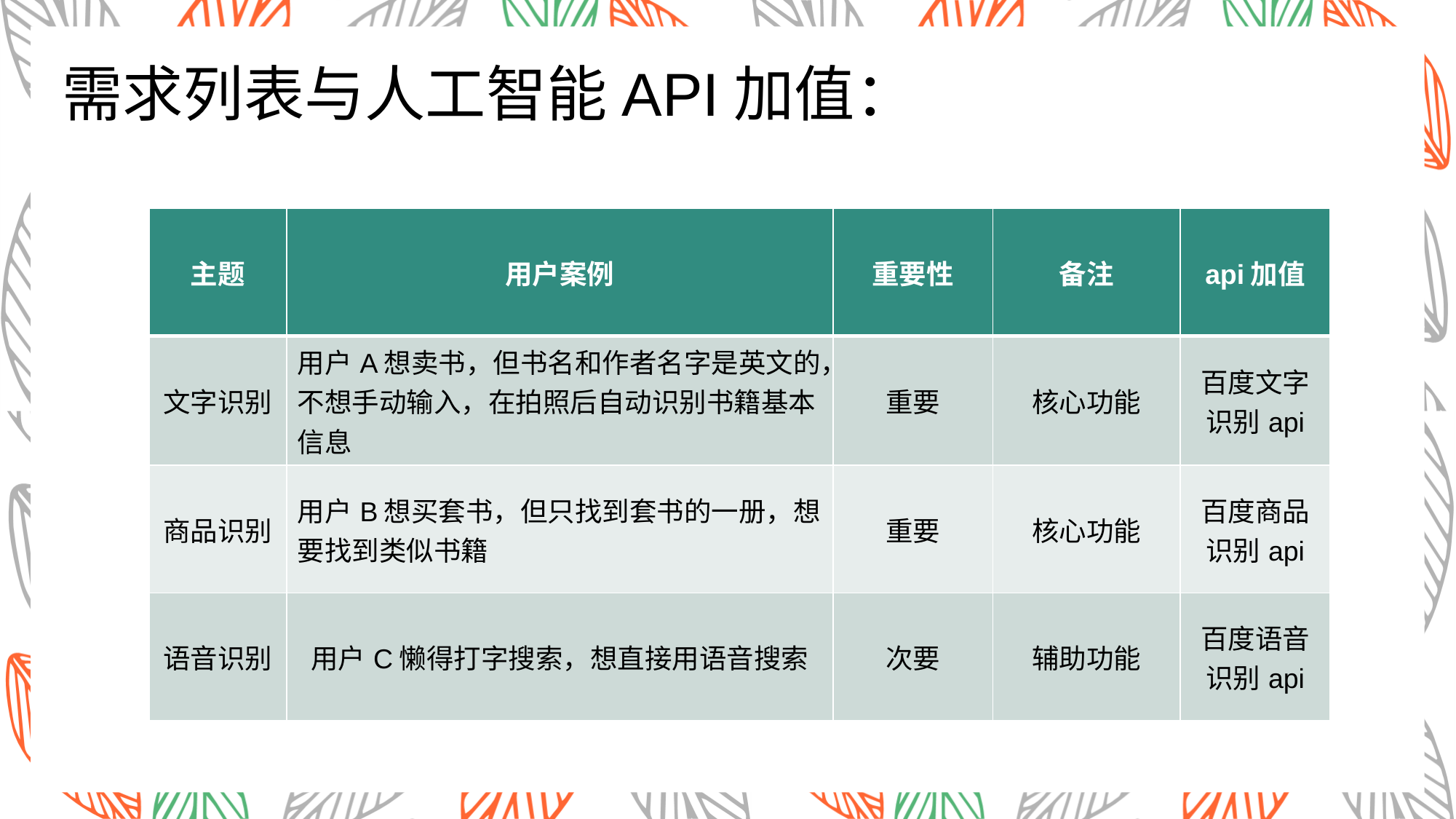

需求列表与人工智能API加值：
| 主题 | 用户案例 | 重要性 | 备注 | api加值 |
| --- | --- | --- | --- | --- |
| 文字识别 | 用户A想卖书，但书名和作者名字是英文的，不想手动输入，在拍照后自动识别书籍基本信息 | 重要 | 核心功能 | 百度文字识别api |
| 商品识别 | 用户B想买套书，但只找到套书的一册，想要找到类似书籍 | 重要 | 核心功能 | 百度商品识别api |
| 语音识别 | 用户C懒得打字搜索，想直接用语音搜索 | 次要 | 辅助功能 | 百度语音识别api |